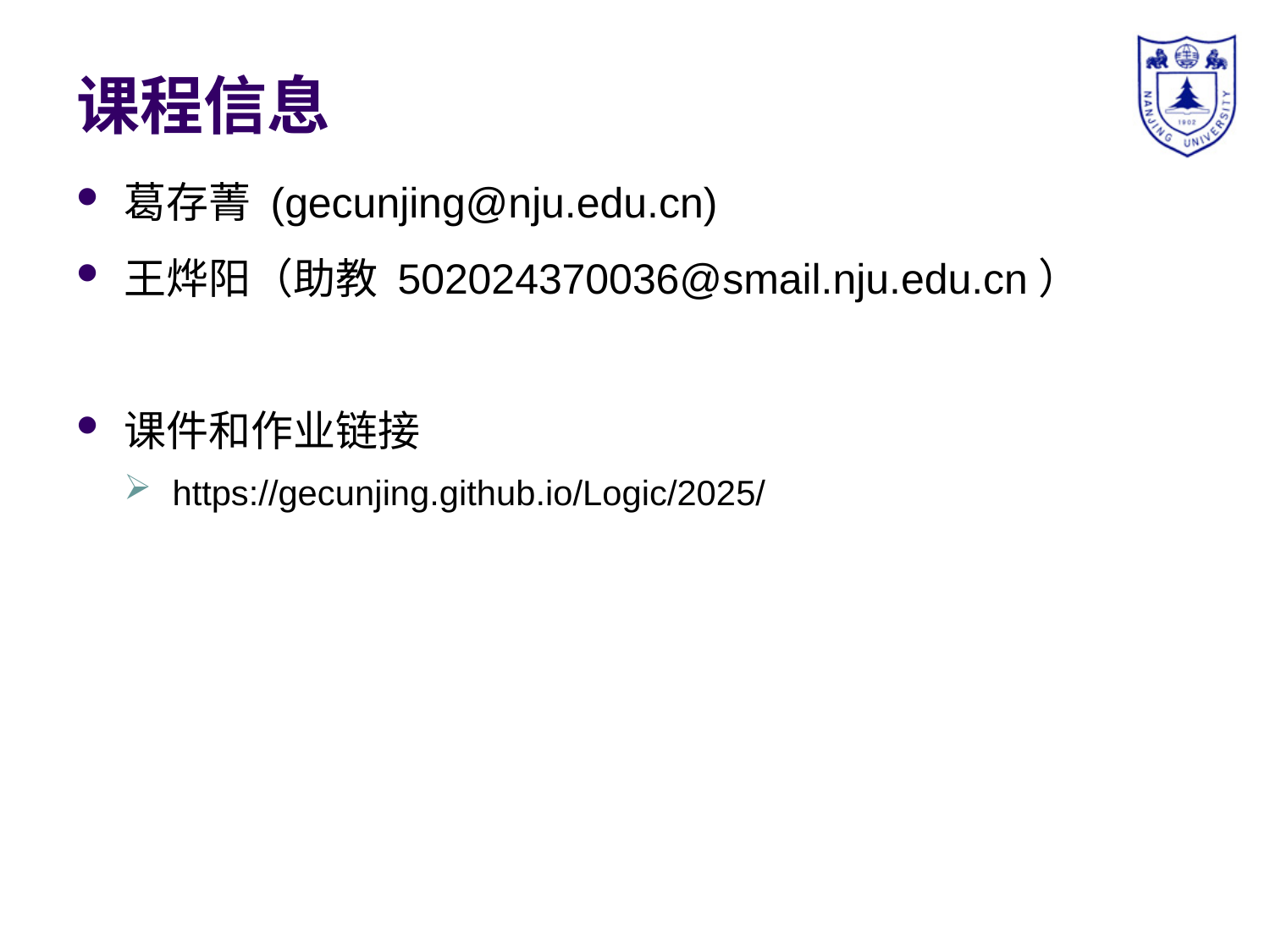

# 课程信息
葛存菁 (gecunjing@nju.edu.cn)
王烨阳（助教 502024370036@smail.nju.edu.cn）

课件和作业链接
https://gecunjing.github.io/Logic/2025/

2